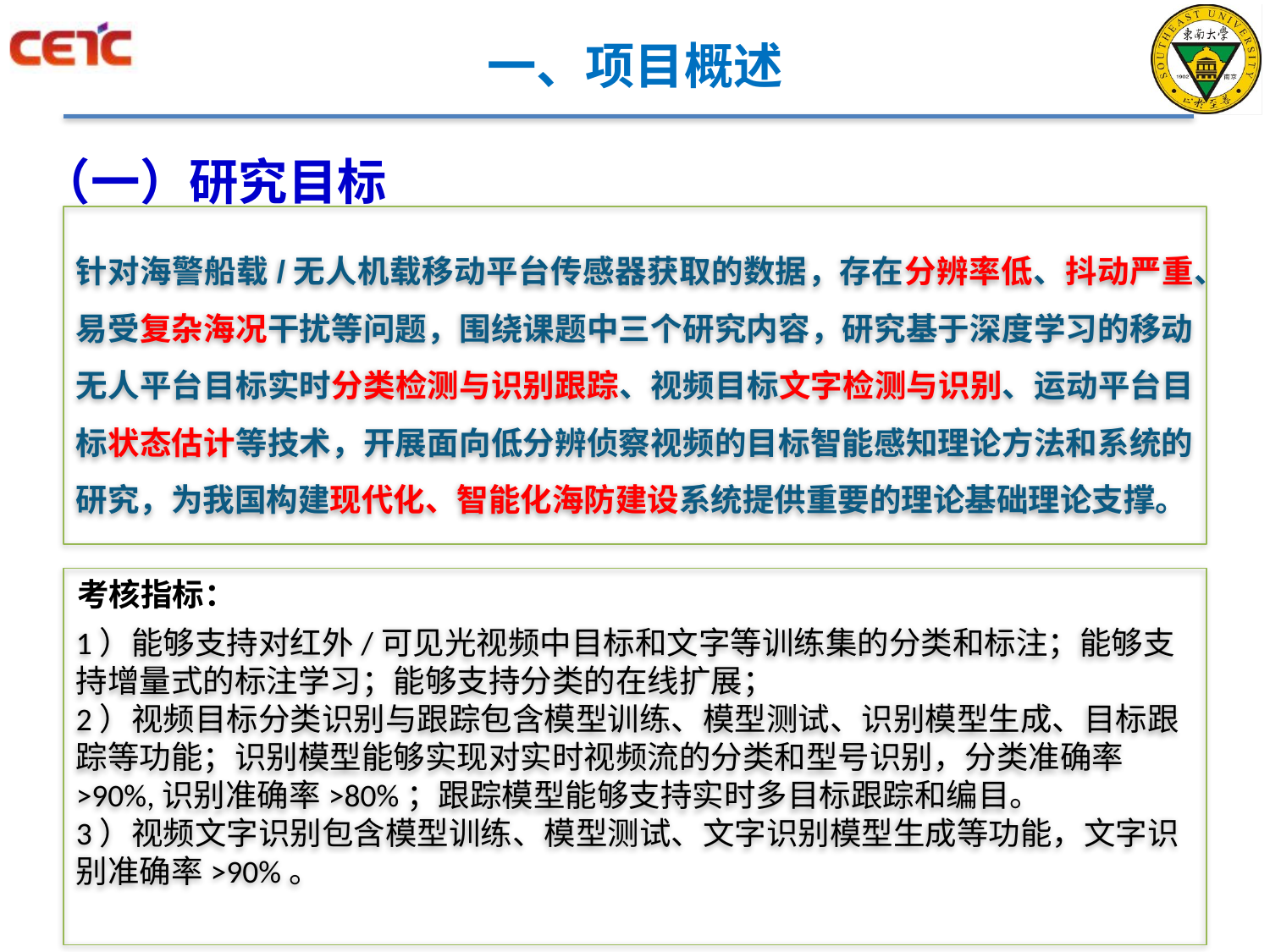

# 一、项目概述
（一）研究目标
针对海警船载/无人机载移动平台传感器获取的数据，存在分辨率低、抖动严重、易受复杂海况干扰等问题，围绕课题中三个研究内容，研究基于深度学习的移动无人平台目标实时分类检测与识别跟踪、视频目标文字检测与识别、运动平台目标状态估计等技术，开展面向低分辨侦察视频的目标智能感知理论方法和系统的研究，为我国构建现代化、智能化海防建设系统提供重要的理论基础理论支撑。
1）能够支持对红外/可见光视频中目标和文字等训练集的分类和标注；能够支持增量式的标注学习；能够支持分类的在线扩展；
2）视频目标分类识别与跟踪包含模型训练、模型测试、识别模型生成、目标跟踪等功能；识别模型能够实现对实时视频流的分类和型号识别，分类准确率>90%,识别准确率>80%；跟踪模型能够支持实时多目标跟踪和编目。
3）视频文字识别包含模型训练、模型测试、文字识别模型生成等功能，文字识别准确率>90%。
考核指标：